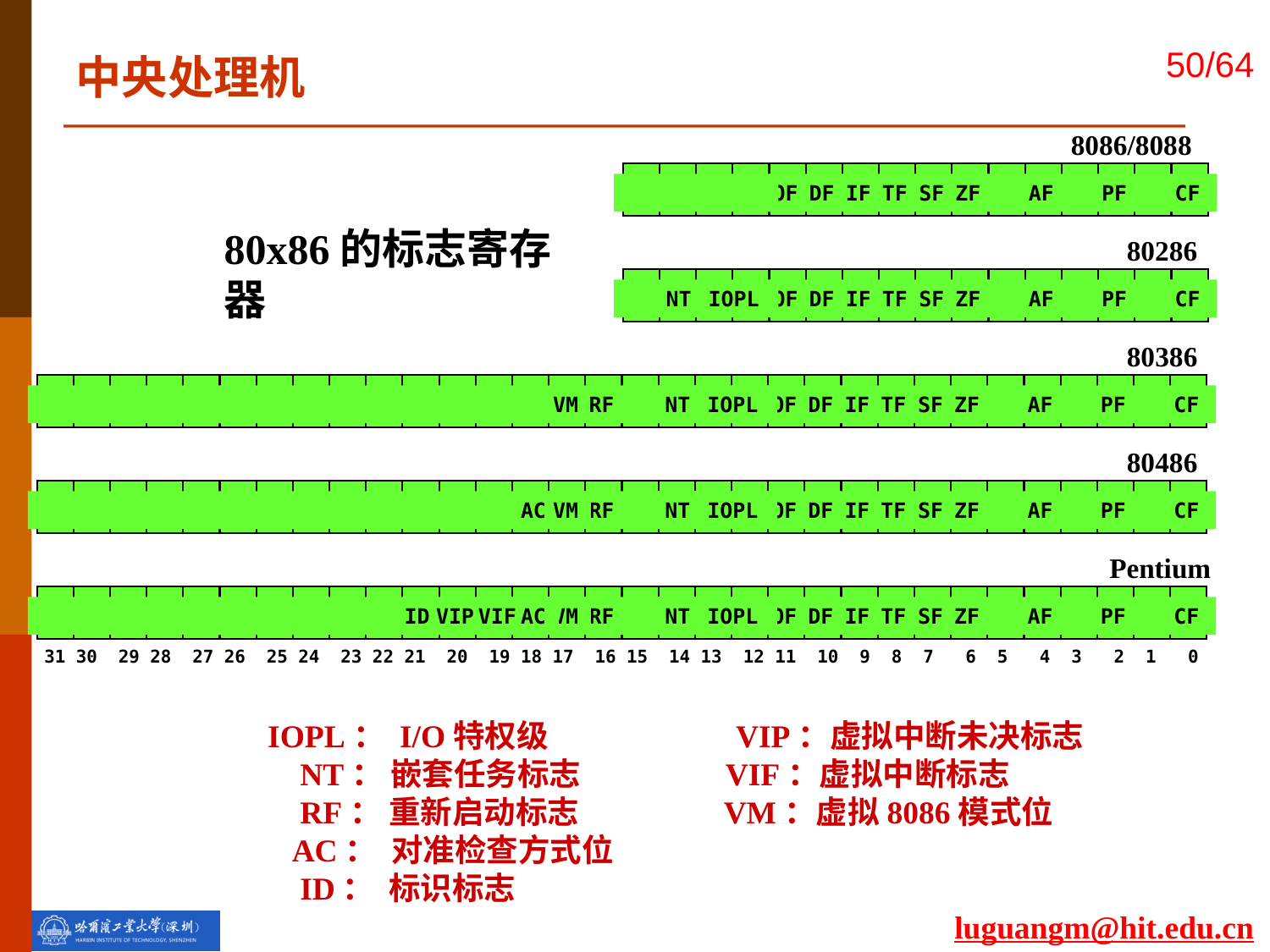

中央处理机
8086/8088

OF

DF

IF

TF

SF

ZF

AF

PF

CF

80x86的标志寄存器

 80286

OF

DF

IF

TF

SF

ZF

AF

PF

CF
NT
IOPL
 80386

RF

OF

DF

IF

TF

SF

ZF

AF

PF

CF
NT
IOPL
VM
 80486

RF

OF

DF

IF

TF

SF

ZF

AF

PF

CF
NT
IOPL
VM
AC
Pentium

RF

OF

DF

IF

TF

SF

ZF

AF

PF

CF
NT
IOPL
VM
AC
ID
VIP
VIF
31 30  29 28  27 26  25 24  23 22 21  20  19 18 17  16 15  14 13  12 11  10  9  8  7   6  5   4  3   2  1   0
IOPL： I/O特权级                         VIP：虚拟中断未决标志
    NT： 嵌套任务标志                   VIF：虚拟中断标志
    RF： 重新启动标志                   VM：虚拟8086模式位
   AC：  对准检查方式位
    ID：  标识标志